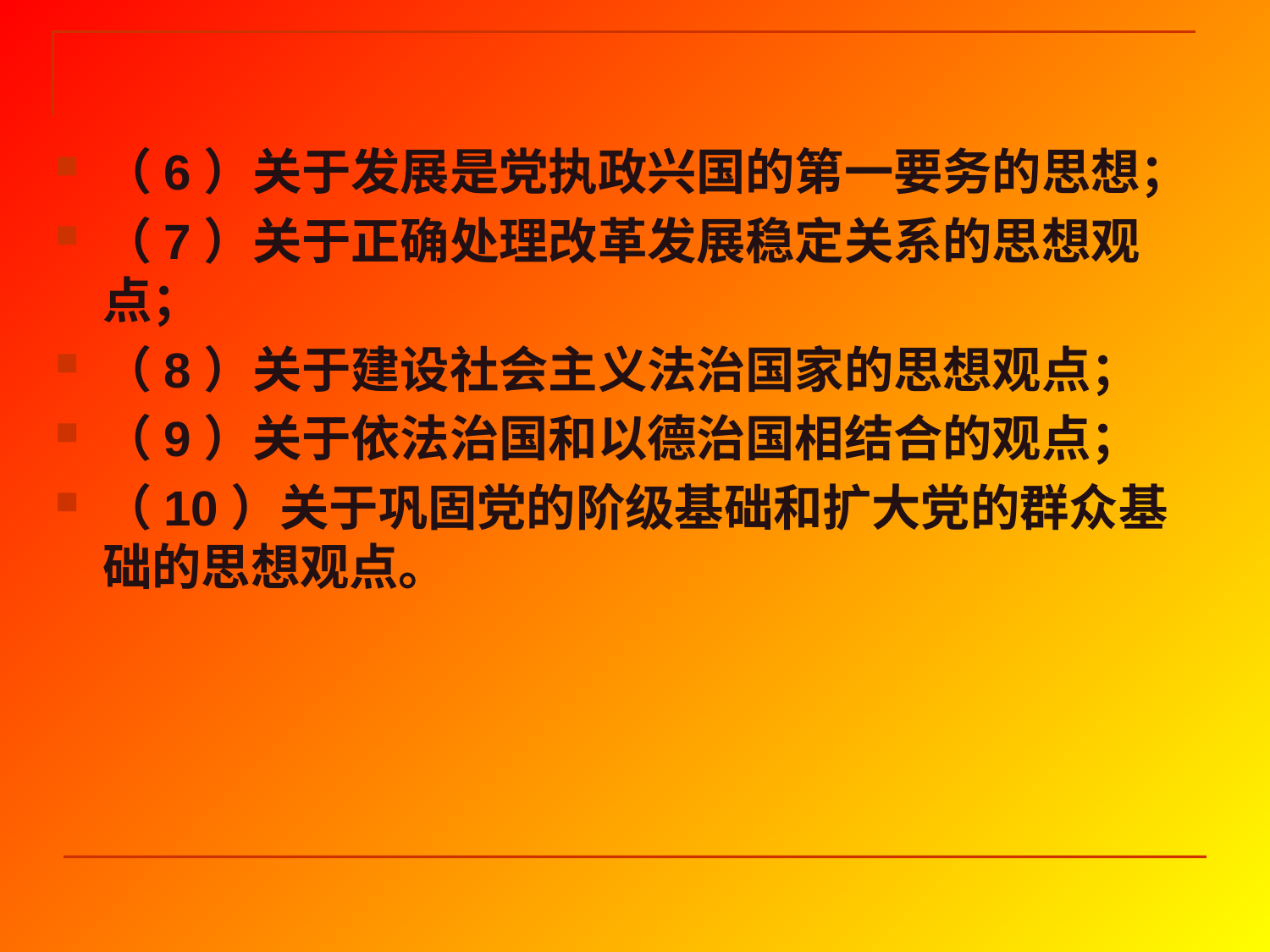

（6）关于发展是党执政兴国的第一要务的思想；
（7）关于正确处理改革发展稳定关系的思想观点；
（8）关于建设社会主义法治国家的思想观点；
（9）关于依法治国和以德治国相结合的观点；
（10）关于巩固党的阶级基础和扩大党的群众基础的思想观点。